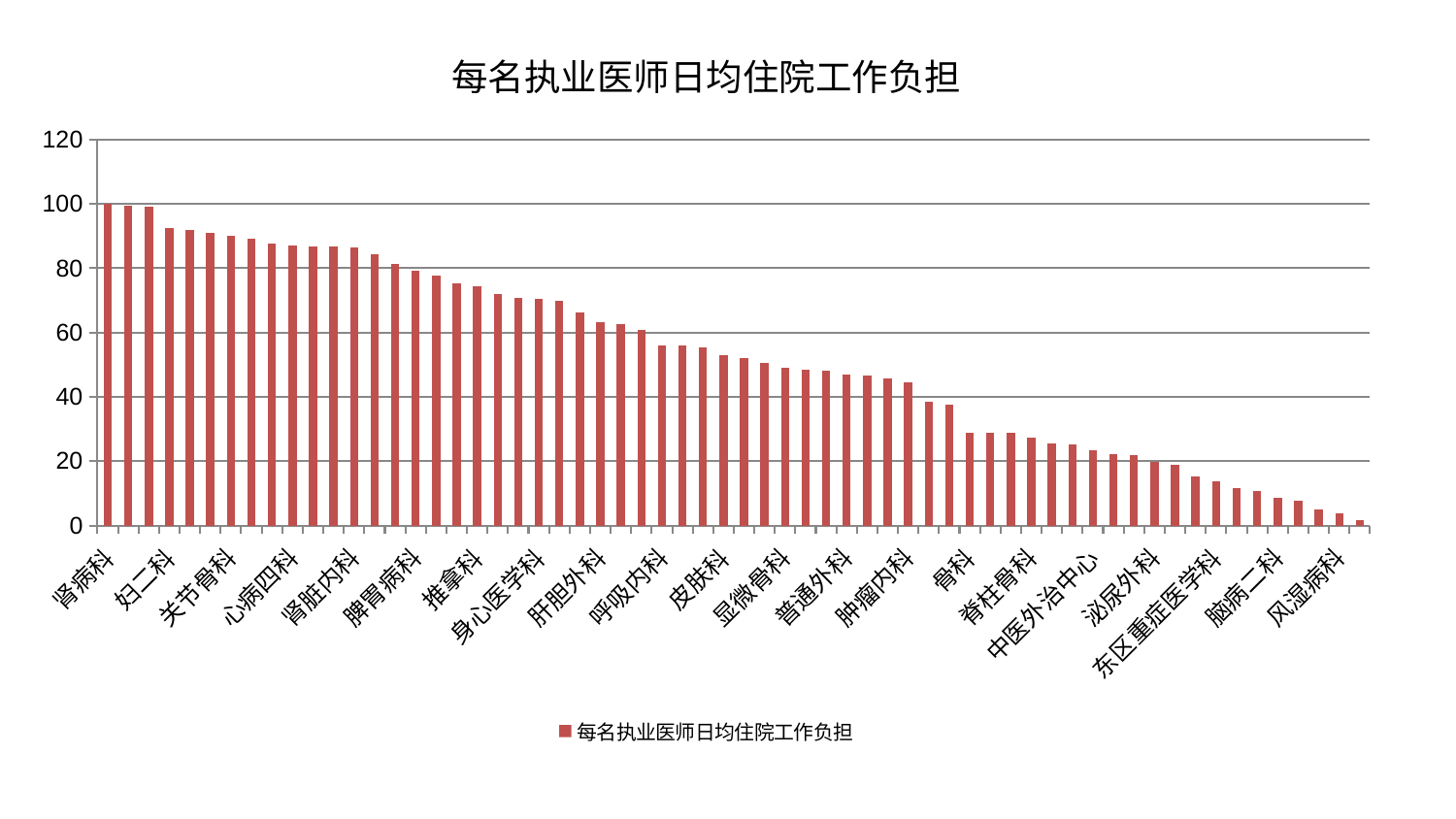

### Chart: 每名执业医师日均住院工作负担

| Category | 每名执业医师日均住院工作负担 |
|---|---|
| 肾病科 | 99.89940133759528 |
| 耳鼻喉科 | 99.51231900309807 |
| 针灸科 | 99.10264551662573 |
| 妇二科 | 92.41085640440339 |
| 消化内科 | 91.77693019873968 |
| 胸外科 | 90.97789988695051 |
| 关节骨科 | 90.22129614179026 |
| 心血管内科 | 89.27133983392963 |
| 肝病科 | 87.61149977285028 |
| 心病四科 | 87.20092702606787 |
| 内分泌科 | 86.89688738239741 |
| 产科 | 86.85577248853056 |
| 肾脏内科 | 86.46140809776061 |
| 综合内科 | 84.4833362830405 |
| 妇科 | 81.3101862343852 |
| 脾胃病科 | 79.16917358075175 |
| 西区重症医学科 | 77.86262993600057 |
| 脑病三科 | 75.30749733339228 |
| 推拿科 | 74.2705355732226 |
| 脾胃科消化科合并 | 71.84644689221396 |
| 儿科 | 70.69425997537738 |
| 身心医学科 | 70.55474835933451 |
| 肛肠科 | 69.99618728206241 |
| 心病二科 | 66.19406404538755 |
| 肝胆外科 | 63.161454959572 |
| 血液科 | 62.56683142312023 |
| 小儿推拿科 | 60.86593897653047 |
| 呼吸内科 | 55.91496428977643 |
| 医院 | 55.86234090258593 |
| 运动损伤骨科 | 55.28518666594711 |
| 皮肤科 | 52.931901466215294 |
| 口腔科 | 52.07172062231757 |
| 妇科妇二科合并 | 50.47422487849653 |
| 显微骨科 | 49.01408264192455 |
| 神经内科 | 48.405301667589654 |
| 创伤骨科 | 48.06753075678314 |
| 普通外科 | 46.833308871358035 |
| 小儿骨科 | 46.51155241181395 |
| 美容皮肤科 | 45.75134598374726 |
| 肿瘤内科 | 44.41368876577214 |
| 中医经典科 | 38.42960104407196 |
| 重症医学科 | 37.46465032187694 |
| 骨科 | 28.936548054010245 |
| 脑病一科 | 28.881474756090665 |
| 治未病中心 | 28.726592454071653 |
| 脊柱骨科 | 27.219654313106222 |
| 乳腺甲状腺外科 | 25.380483883667292 |
| 眼科 | 25.125392123489544 |
| 中医外治中心 | 23.263537285506388 |
| 心病一科 | 22.063396997671237 |
| 康复科 | 21.941663432064807 |
| 泌尿外科 | 19.645353014038157 |
| 周围血管科 | 18.813915919425295 |
| 心病三科 | 15.138501397678139 |
| 东区重症医学科 | 13.7774949809085 |
| 男科 | 11.543532354944297 |
| 老年医学科 | 10.620709430565544 |
| 脑病二科 | 8.683137390309014 |
| 神经外科 | 7.752864815996263 |
| 微创骨科 | 4.834603939258564 |
| 风湿病科 | 3.799652189665803 |
| 东区肾病科 | 1.7395985838020156 |
259